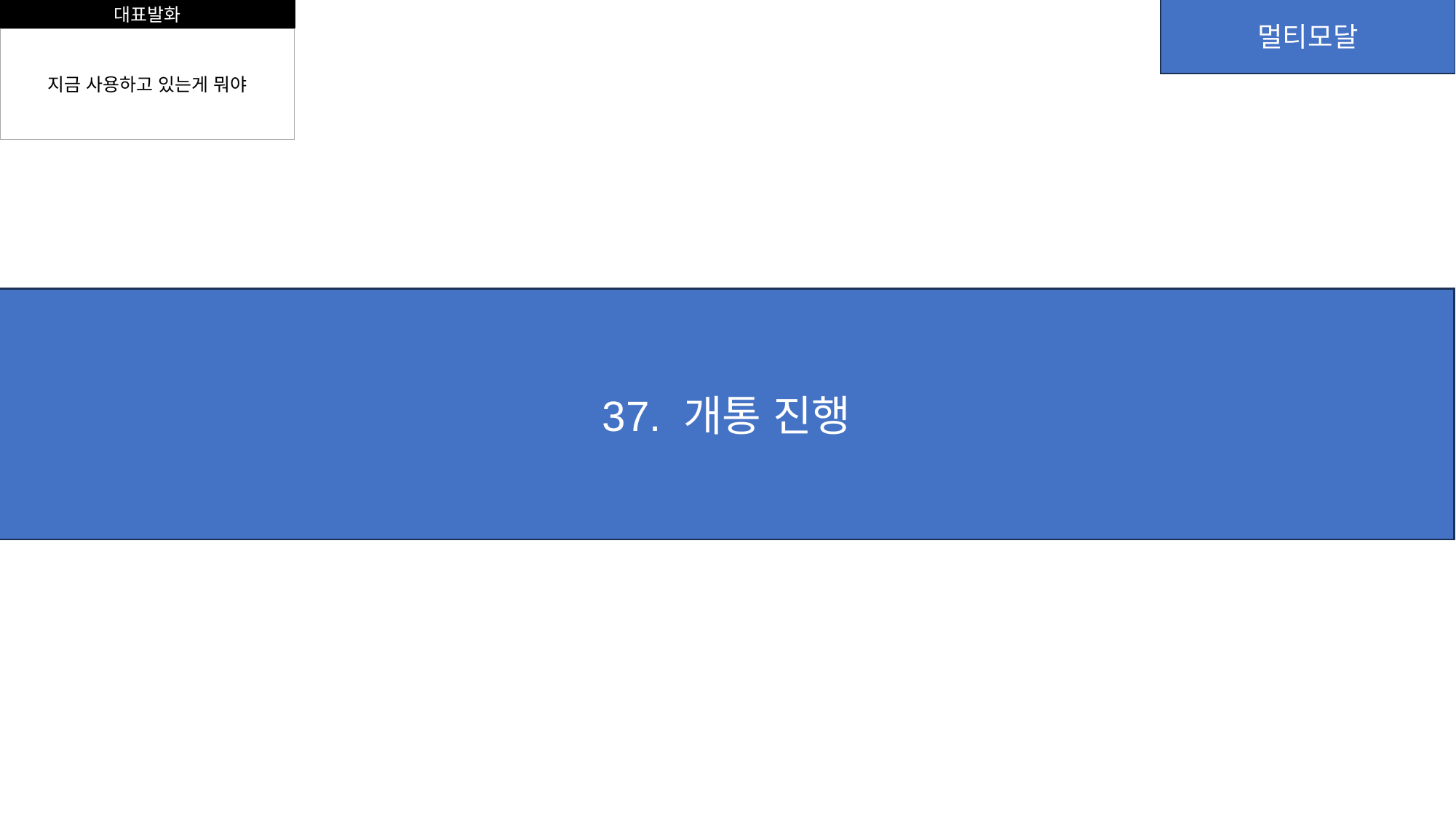

대표발화
멀티모달
지금 사용하고 있는게 뭐야
37. 개통 진행